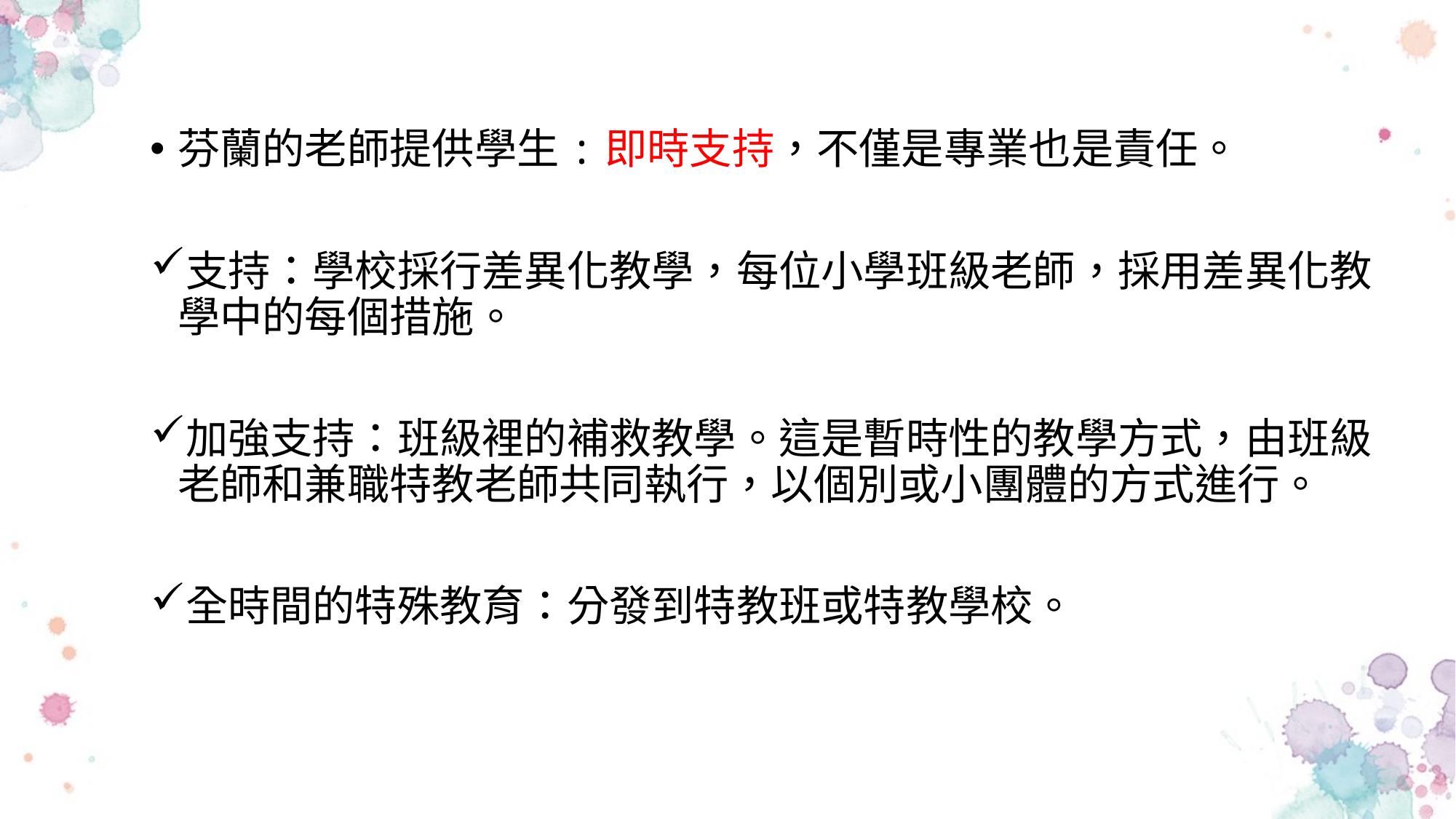

芬蘭的老師提供學生:即時支持，不僅是專業也是責任。

支持：學校採行差異化教學，每位小學班級老師，採用差異化教學中的每個措施。

加強支持：班級裡的補救教學。這是暫時性的教學方式，由班級老師和兼職特教老師共同執行，以個別或小團體的方式進行。

全時間的特殊教育：分發到特教班或特教學校。